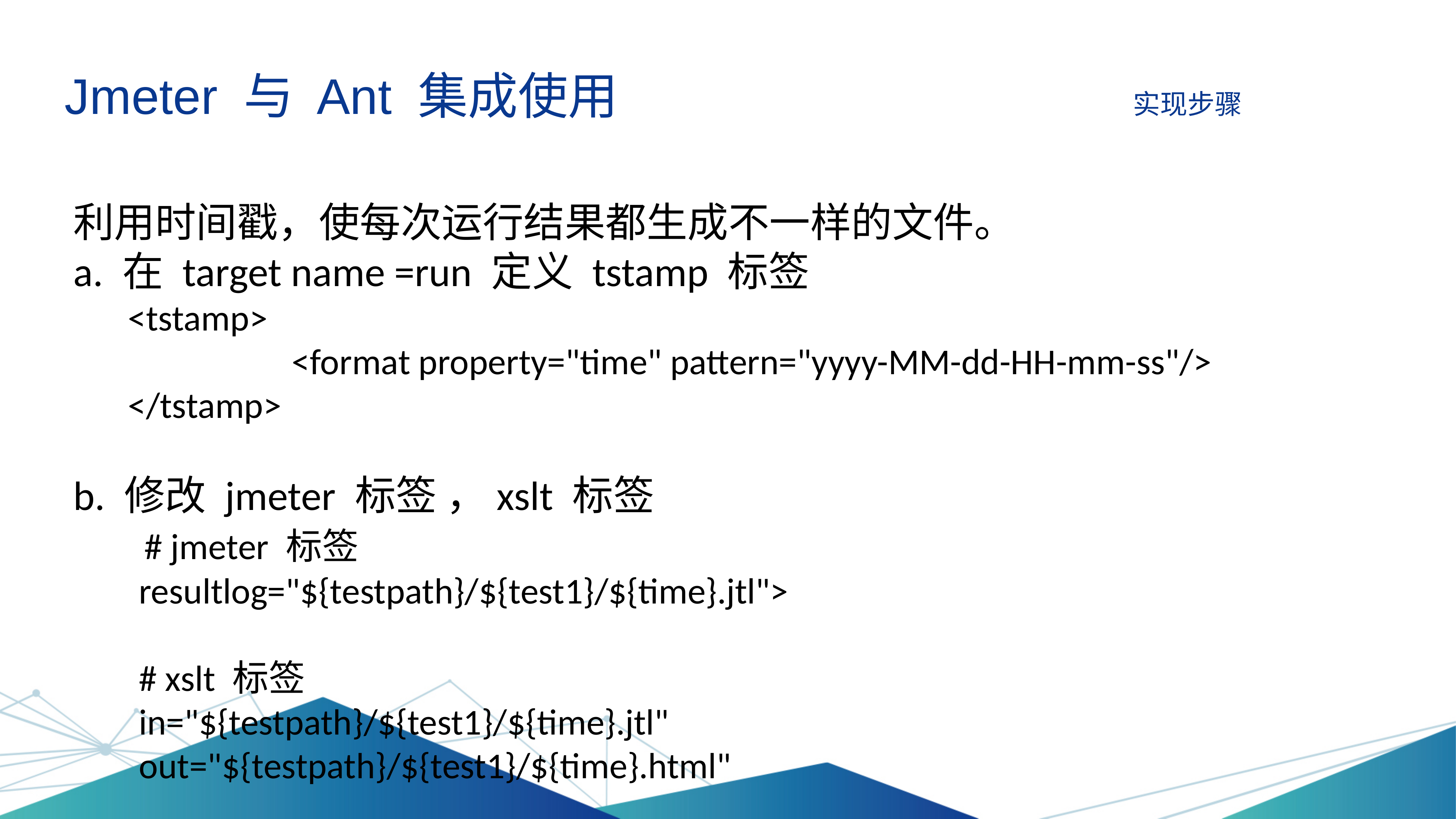

Jmeter 与 Ant 集成使用                                              实现步骤
利用时间戳，使每次运行结果都生成不一样的文件。
a. 在 target name =run 定义 tstamp 标签
<tstamp>
			<format property="time" pattern="yyyy-MM-dd-HH-mm-ss"/>
</tstamp>

b. 修改 jmeter 标签 ，xslt 标签
	  # jmeter 标签
        resultlog="${testpath}/${test1}/${time}.jtl">

        # xslt 标签
        in="${testpath}/${test1}/${time}.jtl"
        out="${testpath}/${test1}/${time}.html"